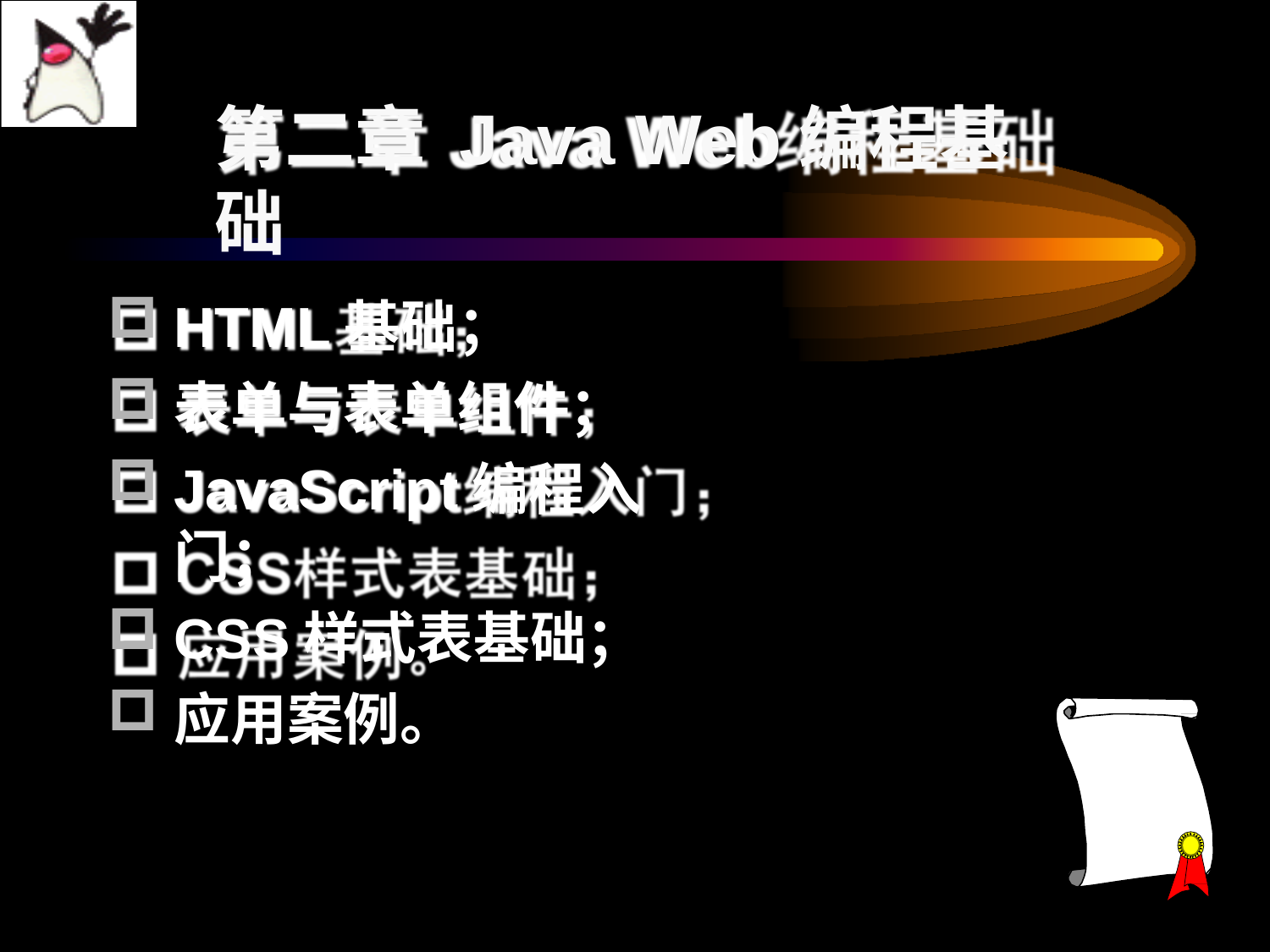

# 第二章 Java Web编程基础

HTML基础；
表单与表单组件；
JavaScript编程入门；
CSS样式表基础；
应用案例。